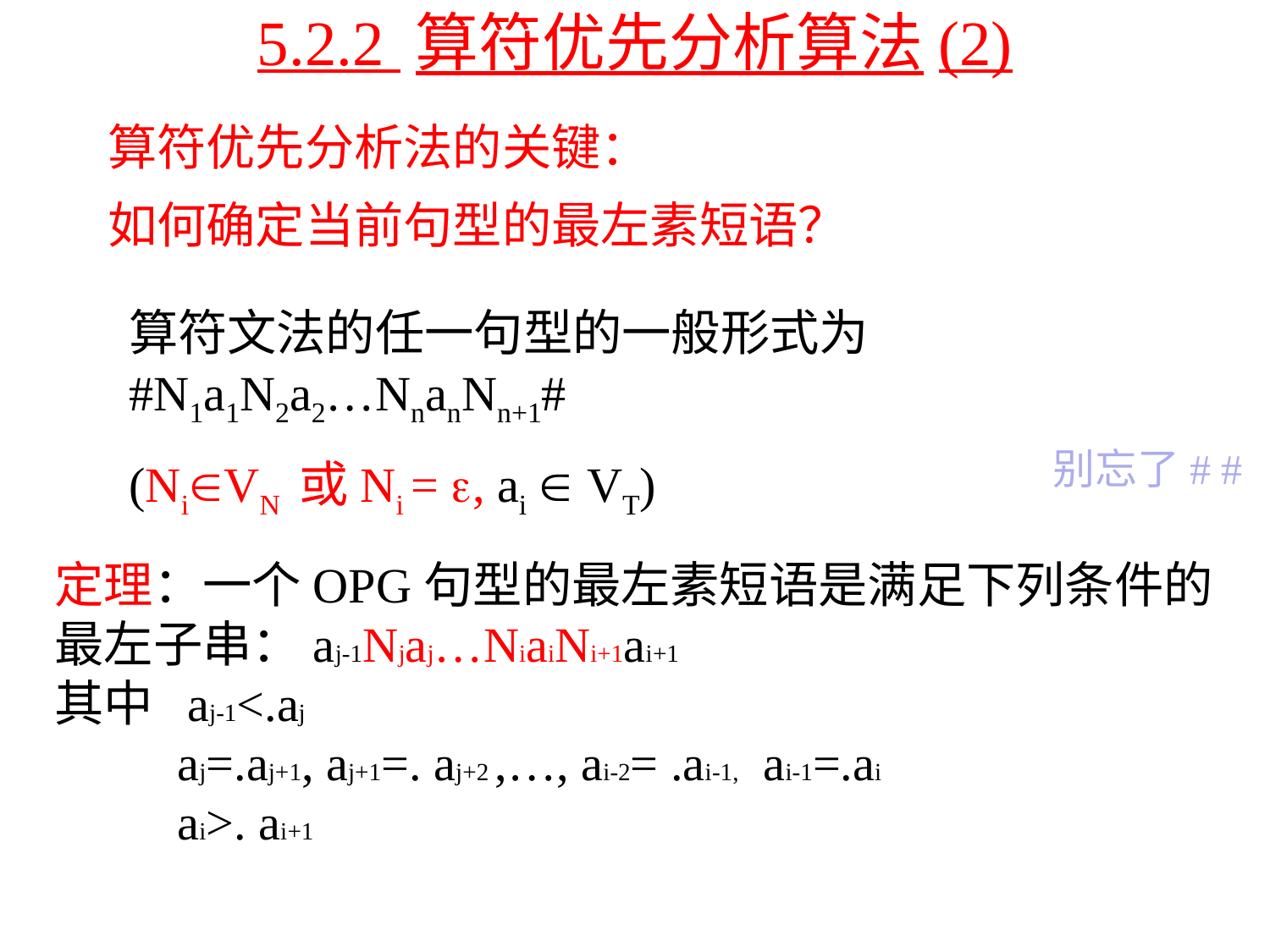

5.2.2 算符优先分析算法(2)
算符优先分析法的关键：
如何确定当前句型的最左素短语？
算符文法的任一句型的一般形式为#N1a1N2a2…NnanNn+1#
(Ni∈VN 或Ni = ε, ai ∈ VT)
别忘了# #
定理：一个OPG句型的最左素短语是满足下列条件的
最左子串：aj-1Njaj…NiaiNi+1ai+1
其中  aj-1<.aj
          aj=.aj+1, aj+1=. aj+2 ,…, ai-2= .ai-1,   ai-1=.ai
          ai>. ai+1